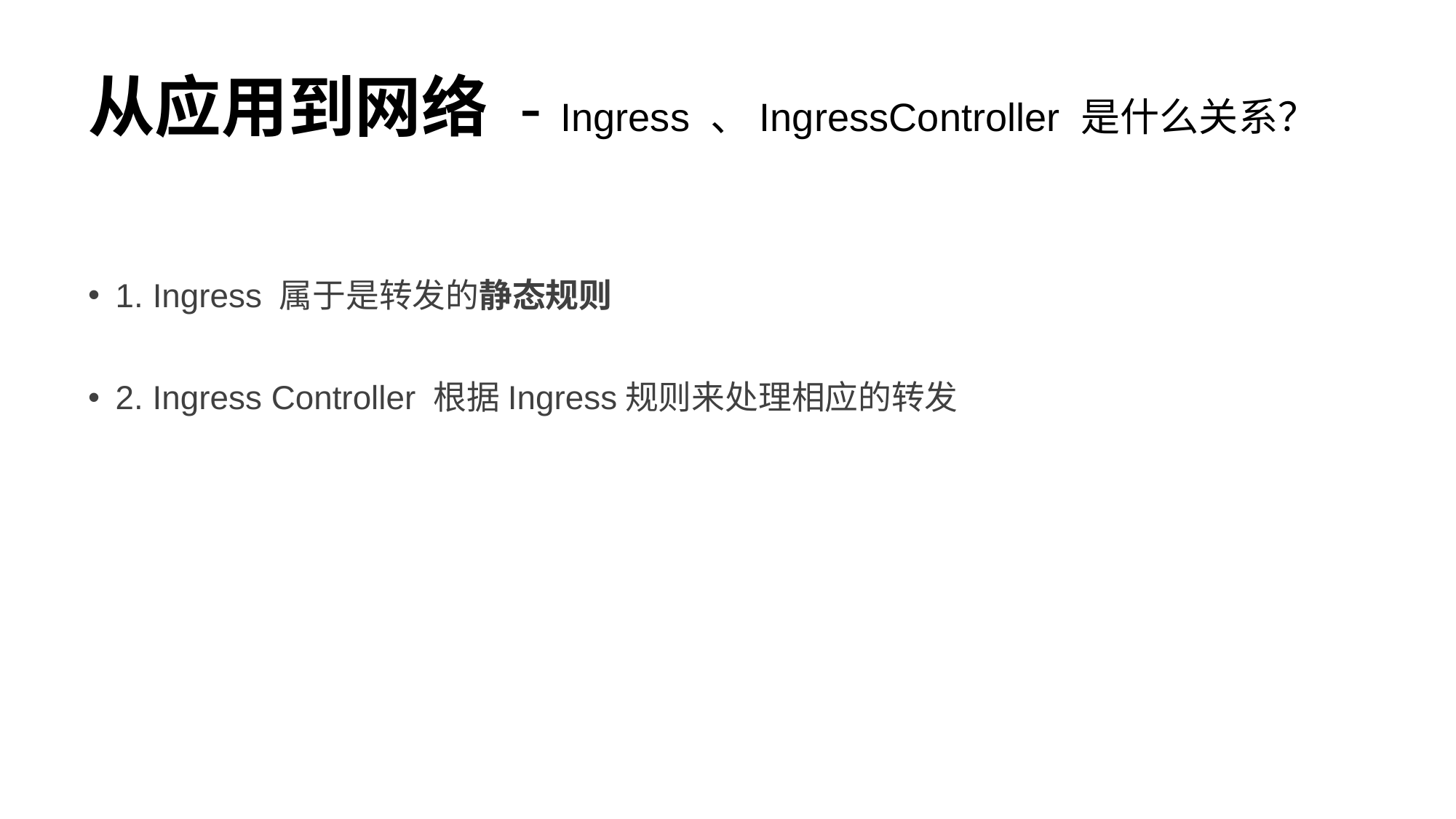

# 从应用到网络 - Ingress 、IngressController 是什么关系？

1. Ingress 属于是转发的静态规则

2. Ingress Controller 根据Ingress规则来处理相应的转发